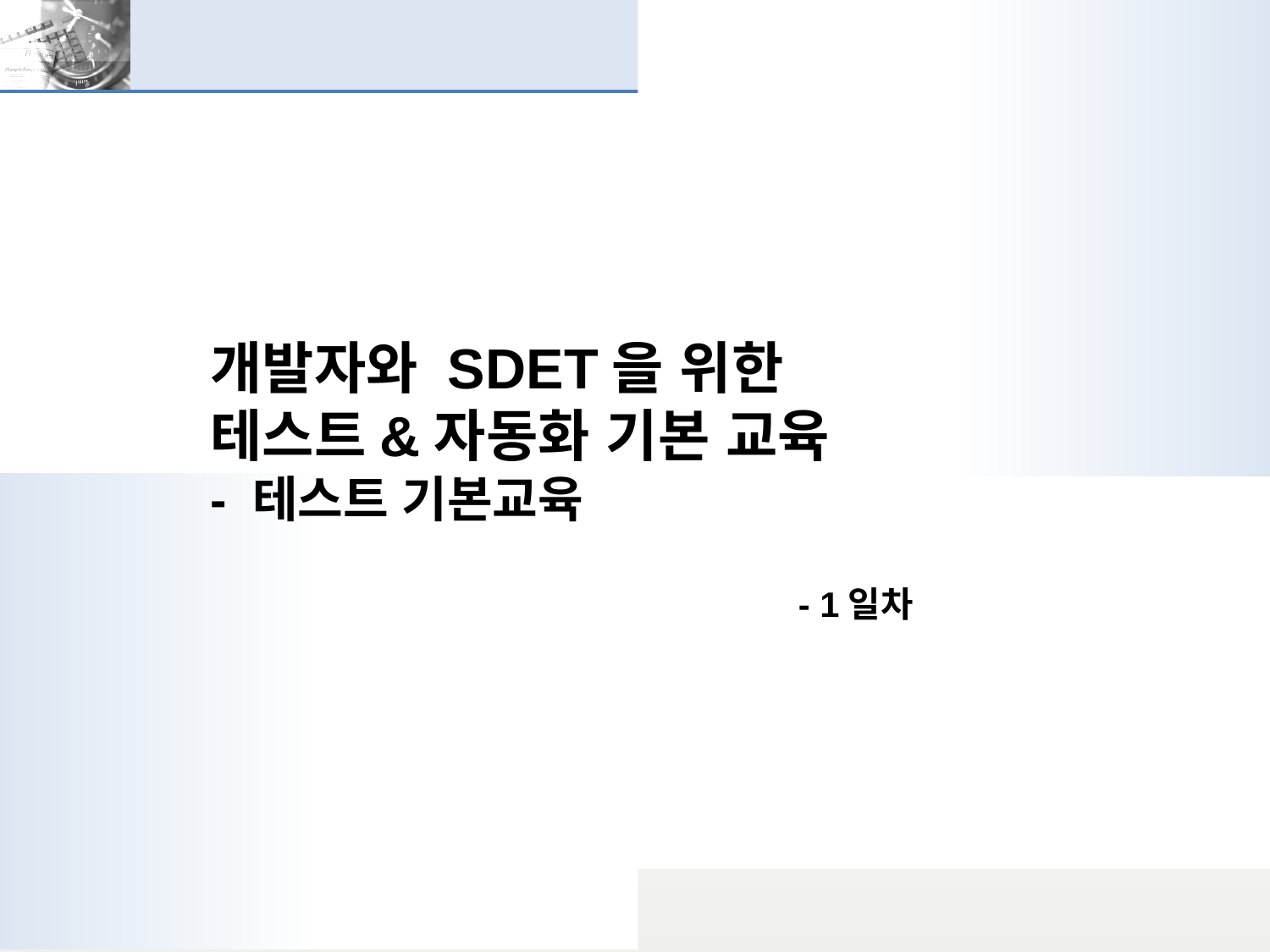

개발자와 SDET을 위한
테스트&자동화 기본 교육
- 테스트 기본교육

- 1일차